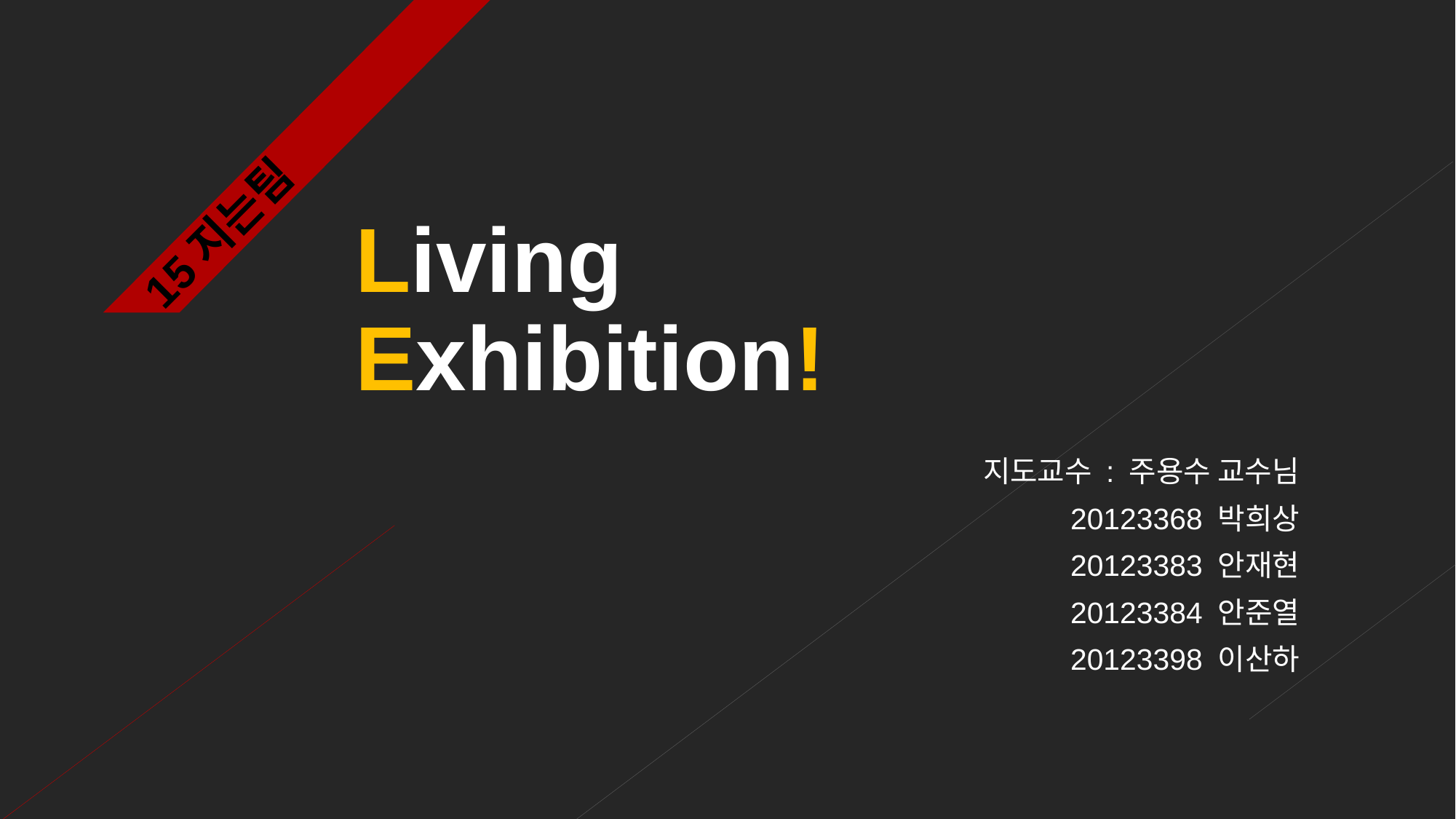

15지는팀
Living Exhibition!
지도교수 : 주용수 교수님
20123368 박희상
20123383 안재현
20123384 안준열
20123398 이산하